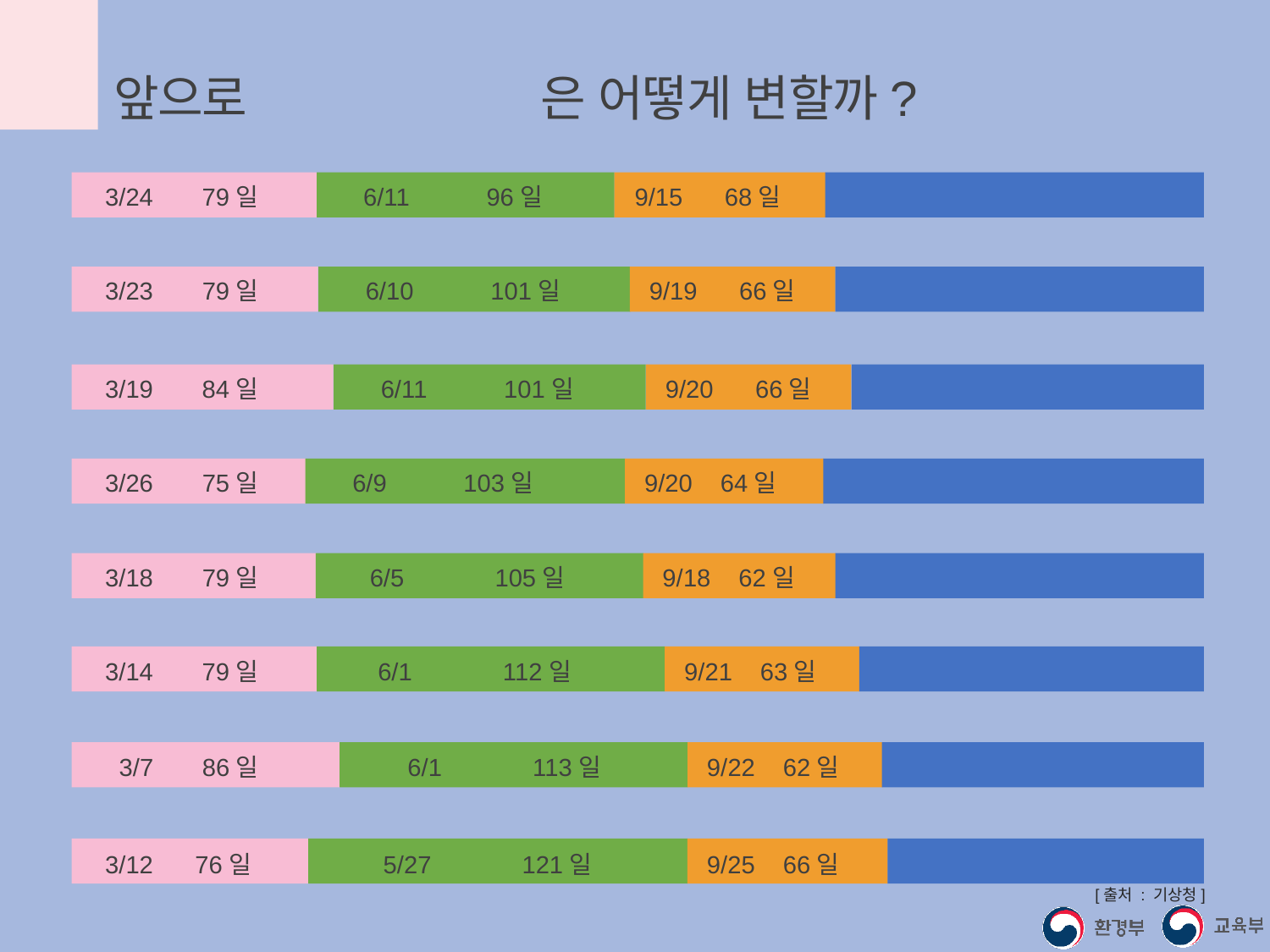

앞으로 우리나라 계절은 어떻게 변할까?

1931~1940

   3/24       79일
     6/11           96일
 9/15      68일
       11/22               122일
1941~1950

   3/23       79일
     6/10           101일
 9/19      66일
      11/24              119일
1951~1960

   3/19       84일
     6/11           101일
 9/20      66일
      11/25              114일
1961~1970

   3/26       75일
     6/9           103일
 9/20    64일
      11/23              123일
1971~1980

   3/18       79일
      6/5             105일
 9/18    62일
      11/19              119일
1981~1990

   3/14       79일
       6/1             112일
 9/21    63일
     11/23              111일
1991~2000

     3/7       86일
        6/1             113일
 9/22    62일
   11/23              104일
2001~2010

   3/12      76일
         5/27             121일
 9/25    66일
   11/30              102일
[출처 : 기상청]